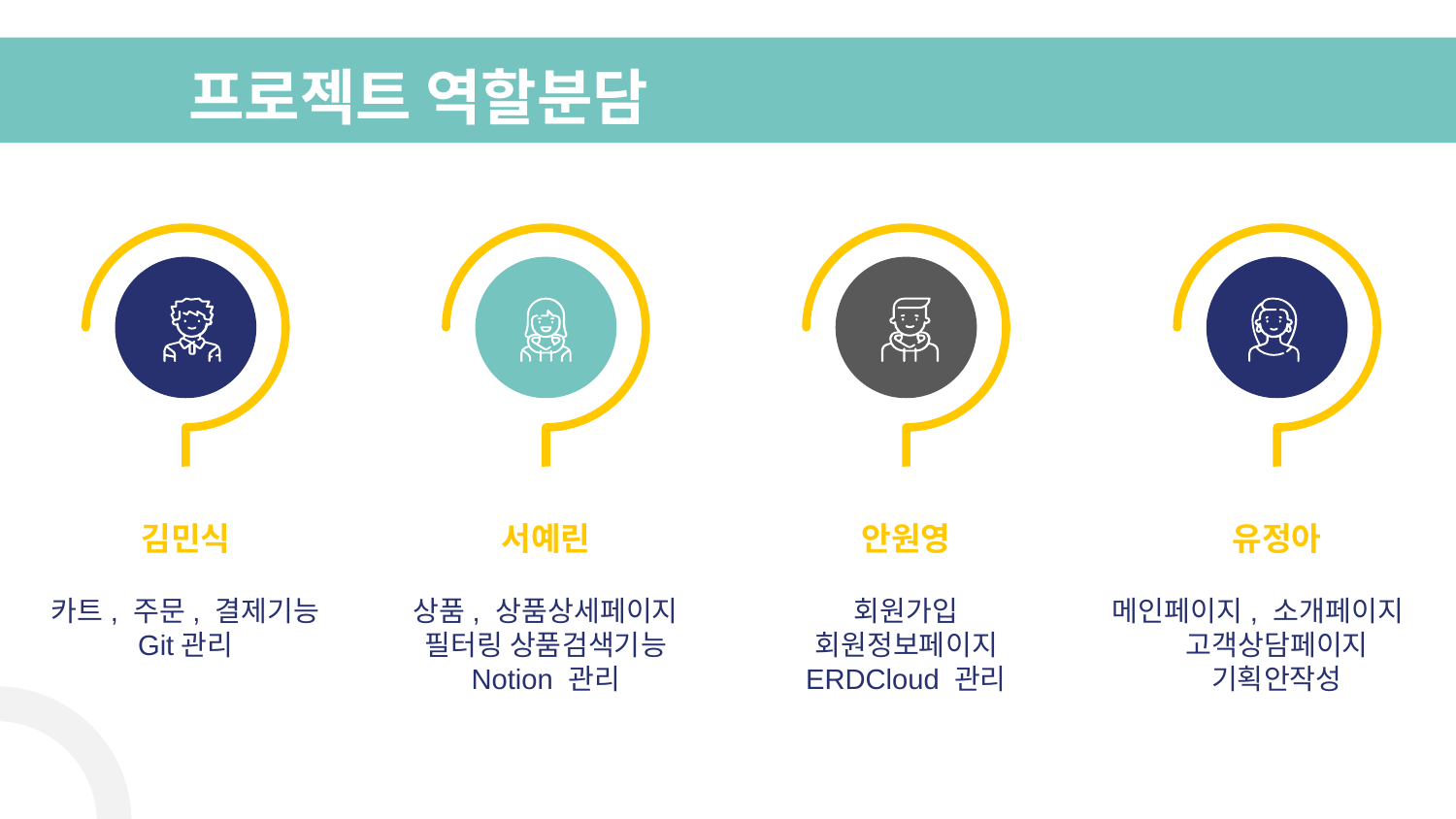

# 프로젝트 역할분담

김민식
서예린
안원영
유정아
카트, 주문, 결제기능
Git관리
상품, 상품상세페이지
필터링 상품검색기능
Notion 관리
회원가입
회원정보페이지
ERDCloud 관리
메인페이지, 소개페이지
고객상담페이지
기획안작성